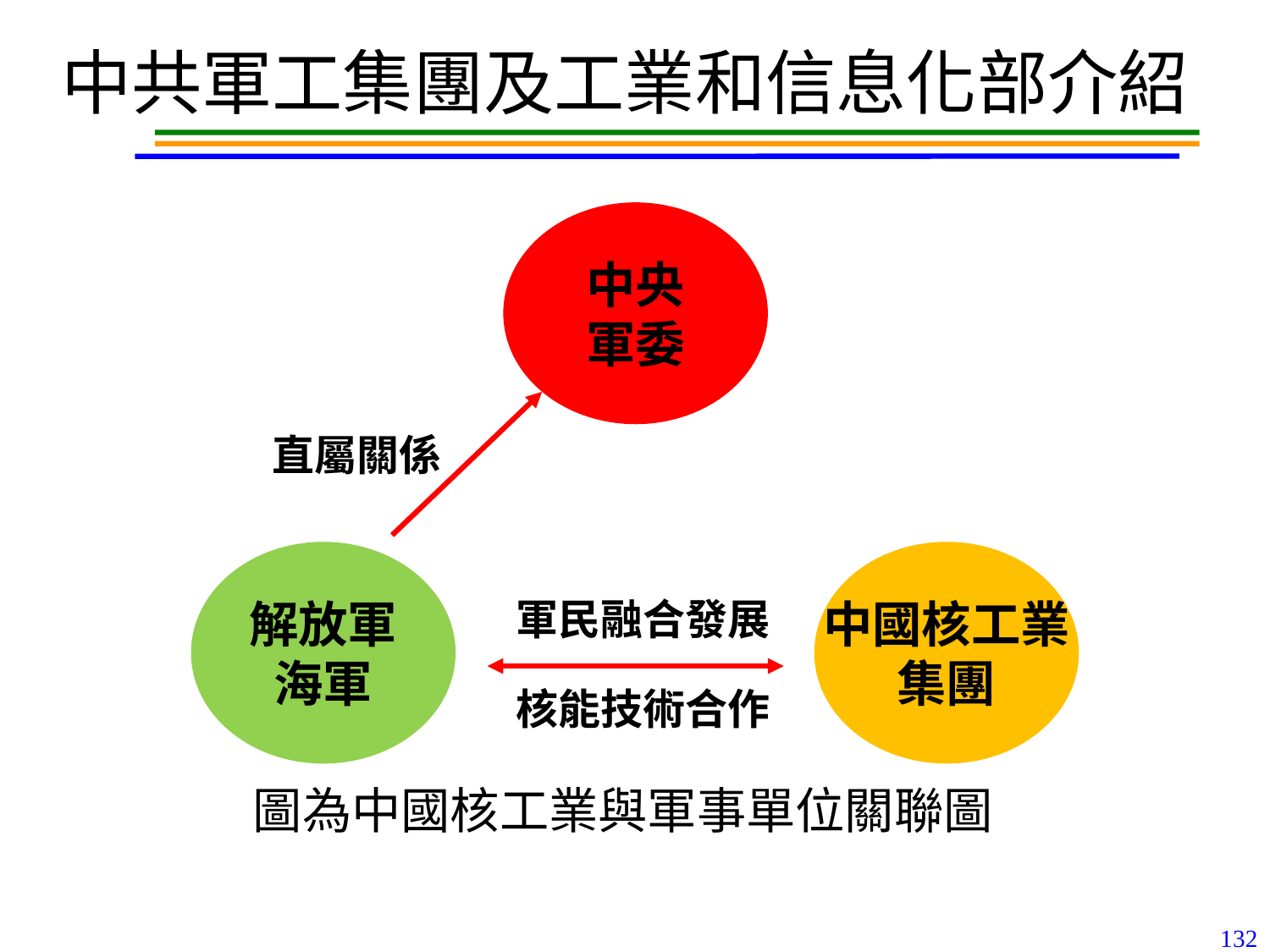

# 中共軍工集團及工業和信息化部介紹
中央
軍委
直屬關係
解放軍
海軍
中國核工業
集團
軍民融合發展
核能技術合作
圖為中國核工業與軍事單位關聯圖
132